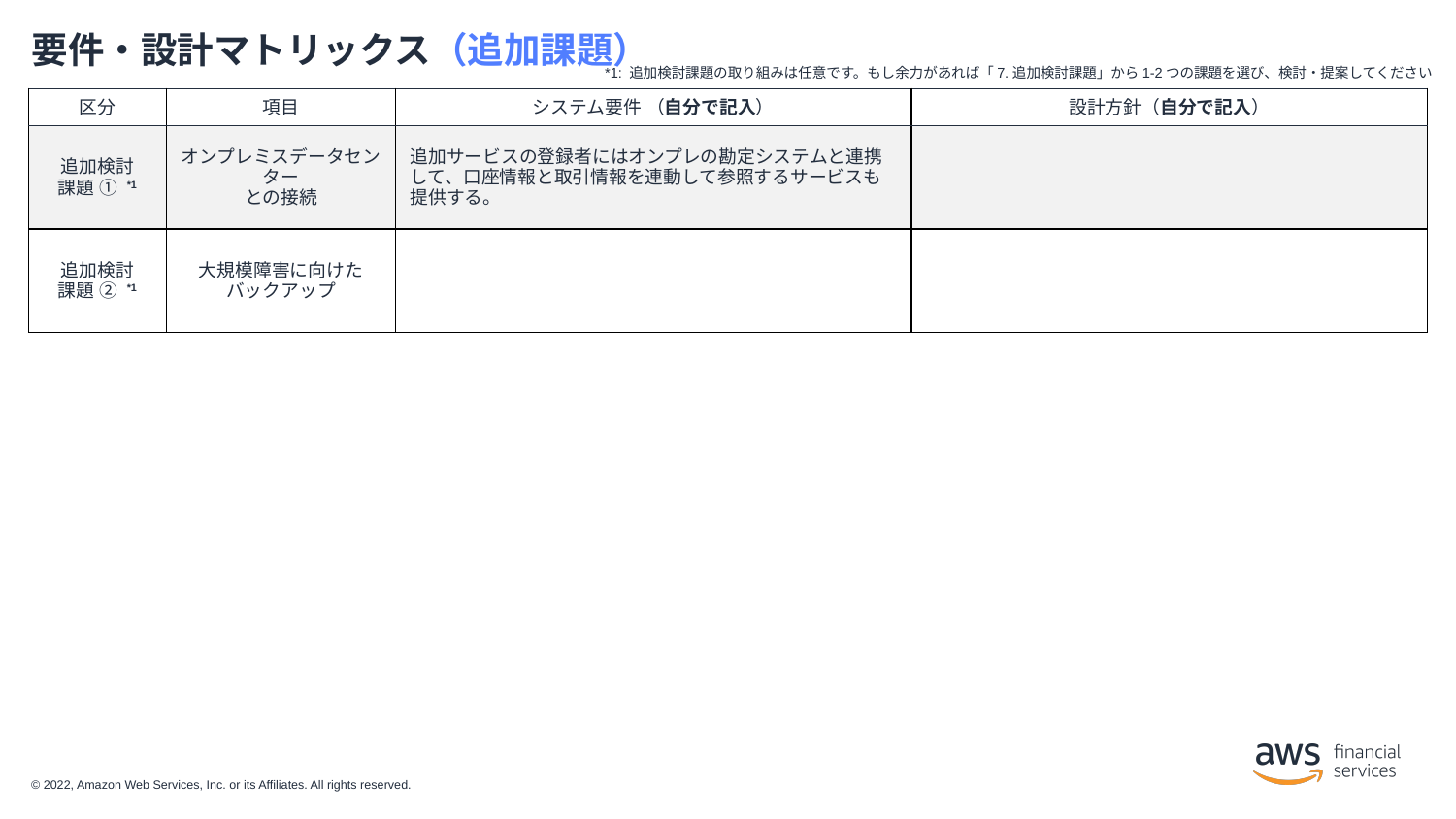

# 要件・設計マトリックス（追加課題）
*1: 追加検討課題の取り組みは任意です。もし余力があれば「7.追加検討課題」から1-2つの課題を選び、検討・提案してください
| 区分 | 項目 | システム要件 （自分で記入） | 設計方針（自分で記入） |
| --- | --- | --- | --- |
| 追加検討 課題 ① \*1 | オンプレミスデータセンター との接続 | 追加サービスの登録者にはオンプレの勘定システムと連携して、口座情報と取引情報を連動して参照するサービスも提供する。 |  |
| 追加検討 課題 ② \*1 | 大規模障害に向けた バックアップ |  |  |